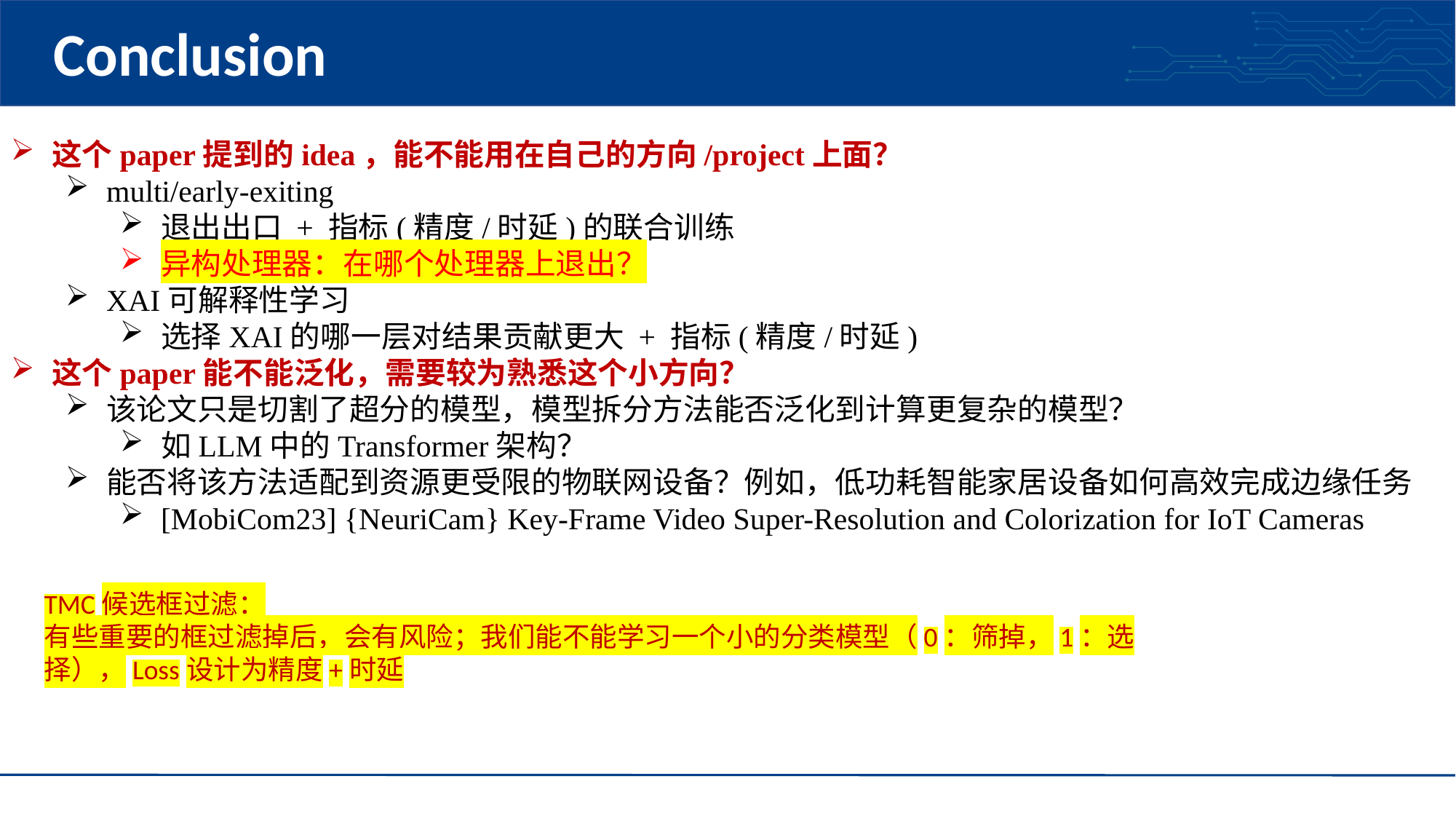

# Conclusion
这个paper提到的idea，能不能用在自己的方向/project上面？
multi/early-exiting
退出出口 + 指标(精度/时延)的联合训练
异构处理器：在哪个处理器上退出？
XAI可解释性学习
选择XAI的哪一层对结果贡献更大 + 指标(精度/时延)
这个paper能不能泛化，需要较为熟悉这个小方向？
该论文只是切割了超分的模型，模型拆分方法能否泛化到计算更复杂的模型？
如LLM中的Transformer架构？
能否将该方法适配到资源更受限的物联网设备？例如，低功耗智能家居设备如何高效完成边缘任务
[MobiCom23] {NeuriCam} Key-Frame Video Super-Resolution and Colorization for IoT Cameras
TMC候选框过滤：
有些重要的框过滤掉后，会有风险；我们能不能学习一个小的分类模型（0：筛掉，1：选择），Loss设计为精度+时延
37